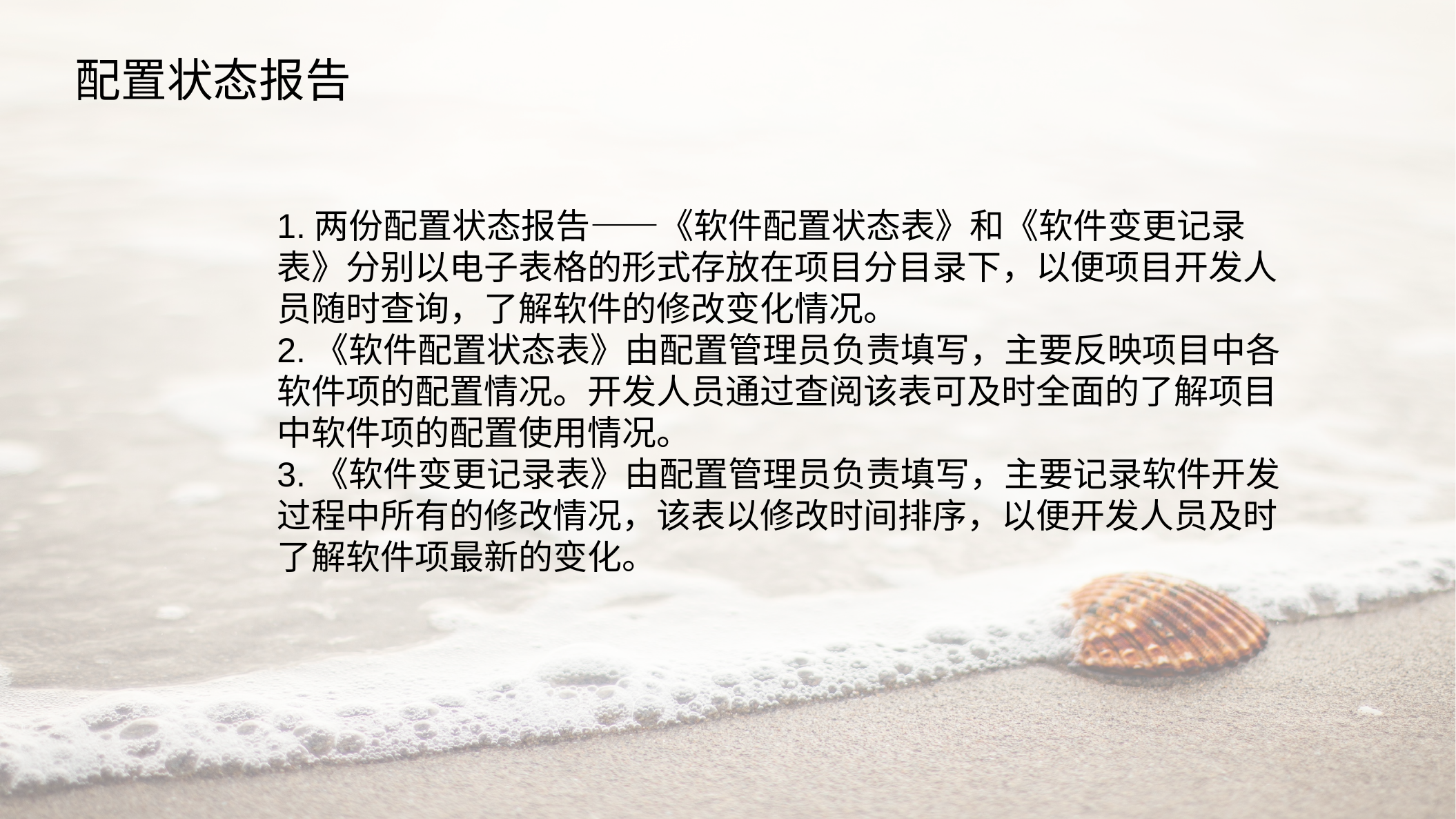

配置状态报告
1.两份配置状态报告——《软件配置状态表》和《软件变更记录表》分别以电子表格的形式存放在项目分目录下，以便项目开发人员随时查询，了解软件的修改变化情况。
2.《软件配置状态表》由配置管理员负责填写，主要反映项目中各软件项的配置情况。开发人员通过查阅该表可及时全面的了解项目中软件项的配置使用情况。
3.《软件变更记录表》由配置管理员负责填写，主要记录软件开发过程中所有的修改情况，该表以修改时间排序，以便开发人员及时了解软件项最新的变化。